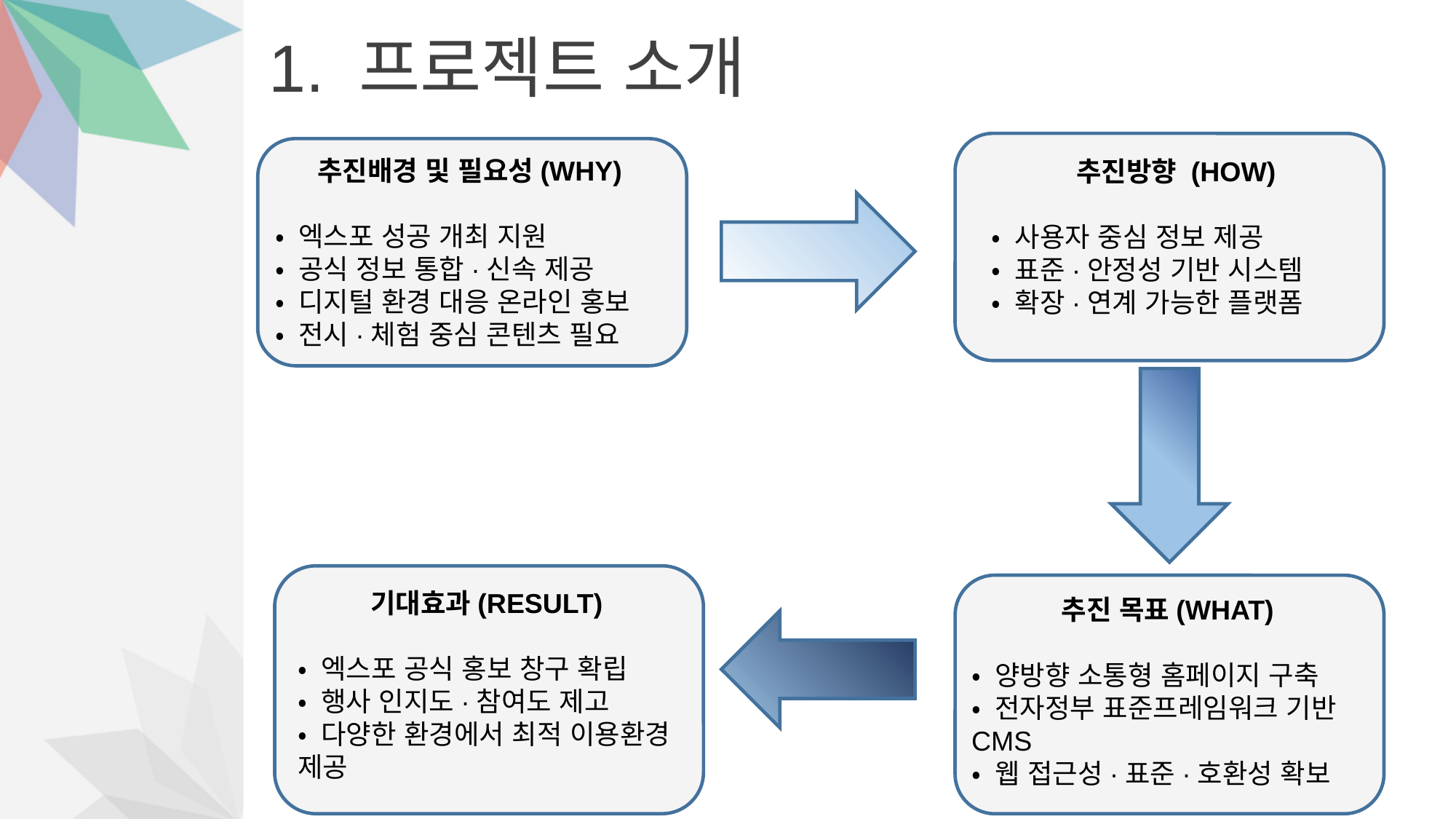

# 1. 프로젝트 소개

추진방향 (HOW)

• 사용자 중심 정보 제공
• 표준·안정성 기반 시스템
• 확장·연계 가능한 플랫폼

추진배경 및 필요성(WHY)

• 엑스포 성공 개최 지원
• 공식 정보 통합·신속 제공
• 디지털 환경 대응 온라인 홍보
• 전시·체험 중심 콘텐츠 필요

기대효과(RESULT)

• 엑스포 공식 홍보 창구 확립
• 행사 인지도·참여도 제고
• 다양한 환경에서 최적 이용환경 제공

추진 목표(WHAT)

• 양방향 소통형 홈페이지 구축
• 전자정부 표준프레임워크 기반 CMS
• 웹 접근성·표준·호환성 확보